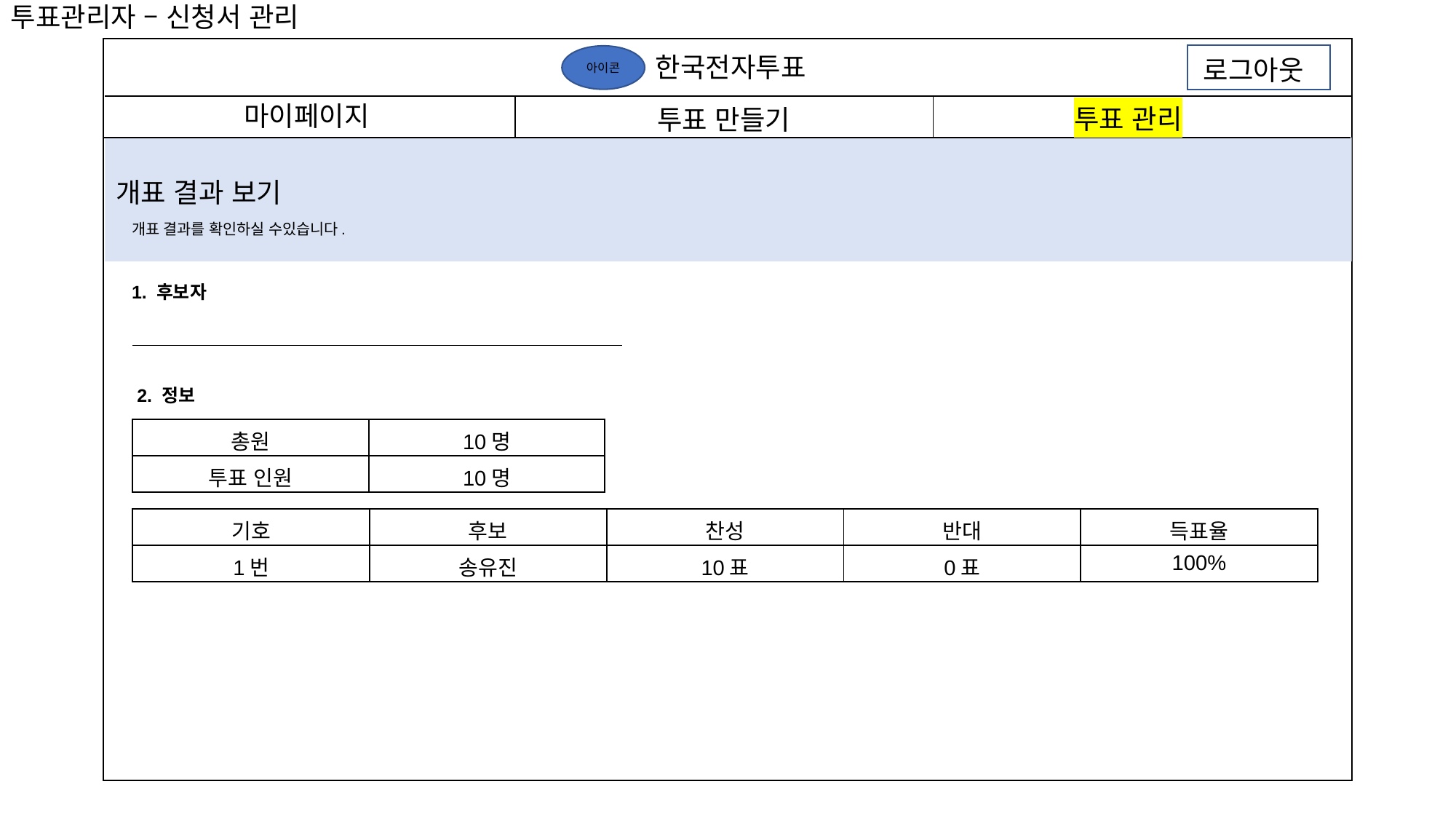

투표관리자 – 신청서 관리

한국전자투표

아이콘
로그아웃
마이페이지
투표 관리
투표 만들기

개표 결과 보기
개표 결과를 확인하실 수있습니다.
1. 후보자
2. 정보

| 총원 | 10명 |
| --- | --- |
| 투표 인원 | 10명 |
| 기호 | 후보 | 찬성 | 반대 | 득표율 |
| --- | --- | --- | --- | --- |
| 1번 | 송유진 | 10표 | 0표 | 100% |